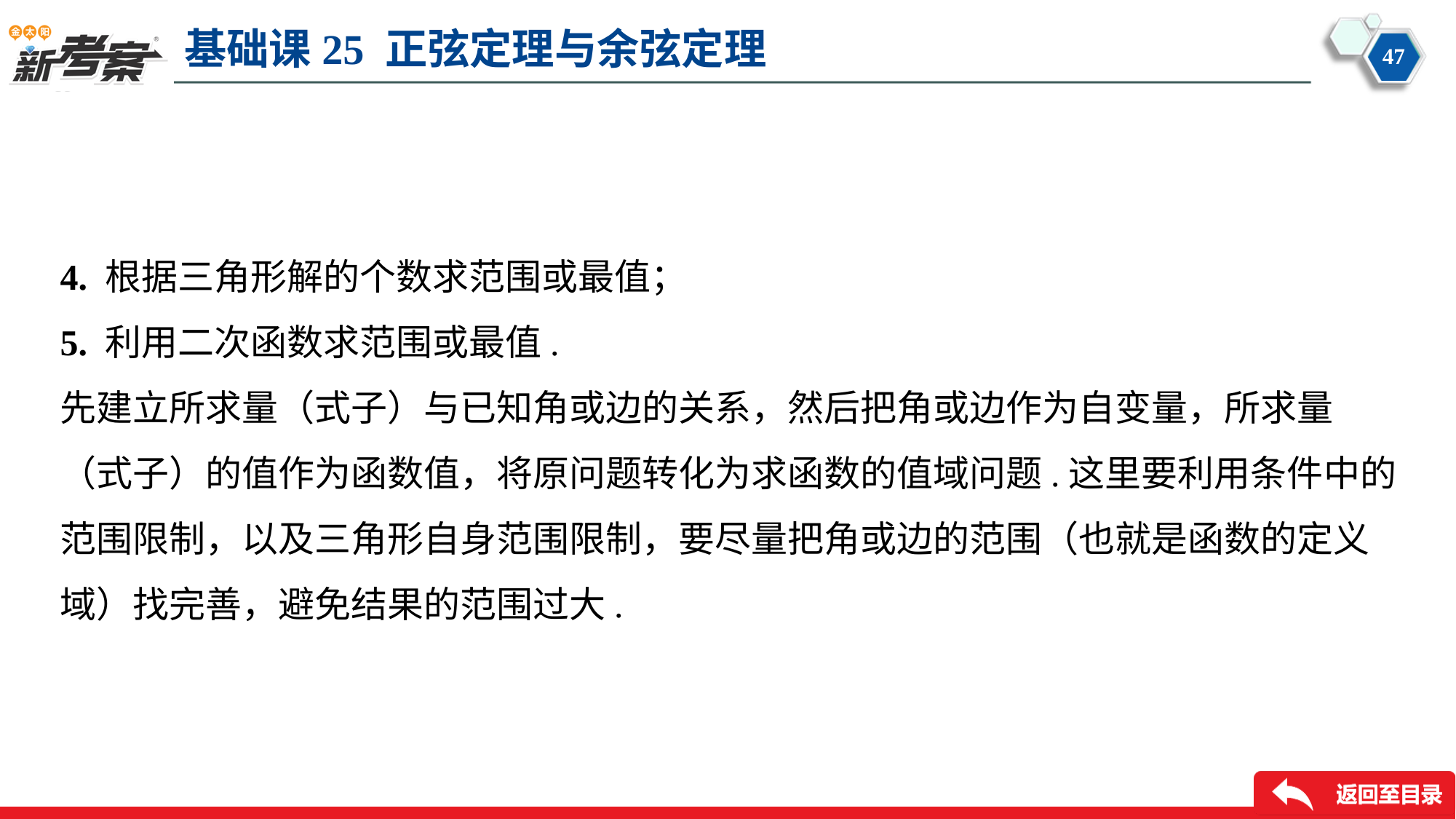

4. 根据三角形解的个数求范围或最值；
5. 利用二次函数求范围或最值.
先建立所求量（式子）与已知角或边的关系，然后把角或边作为自变量，所求量
（式子）的值作为函数值，将原问题转化为求函数的值域问题.这里要利用条件中的
范围限制，以及三角形自身范围限制，要尽量把角或边的范围（也就是函数的定义
域）找完善，避免结果的范围过大.